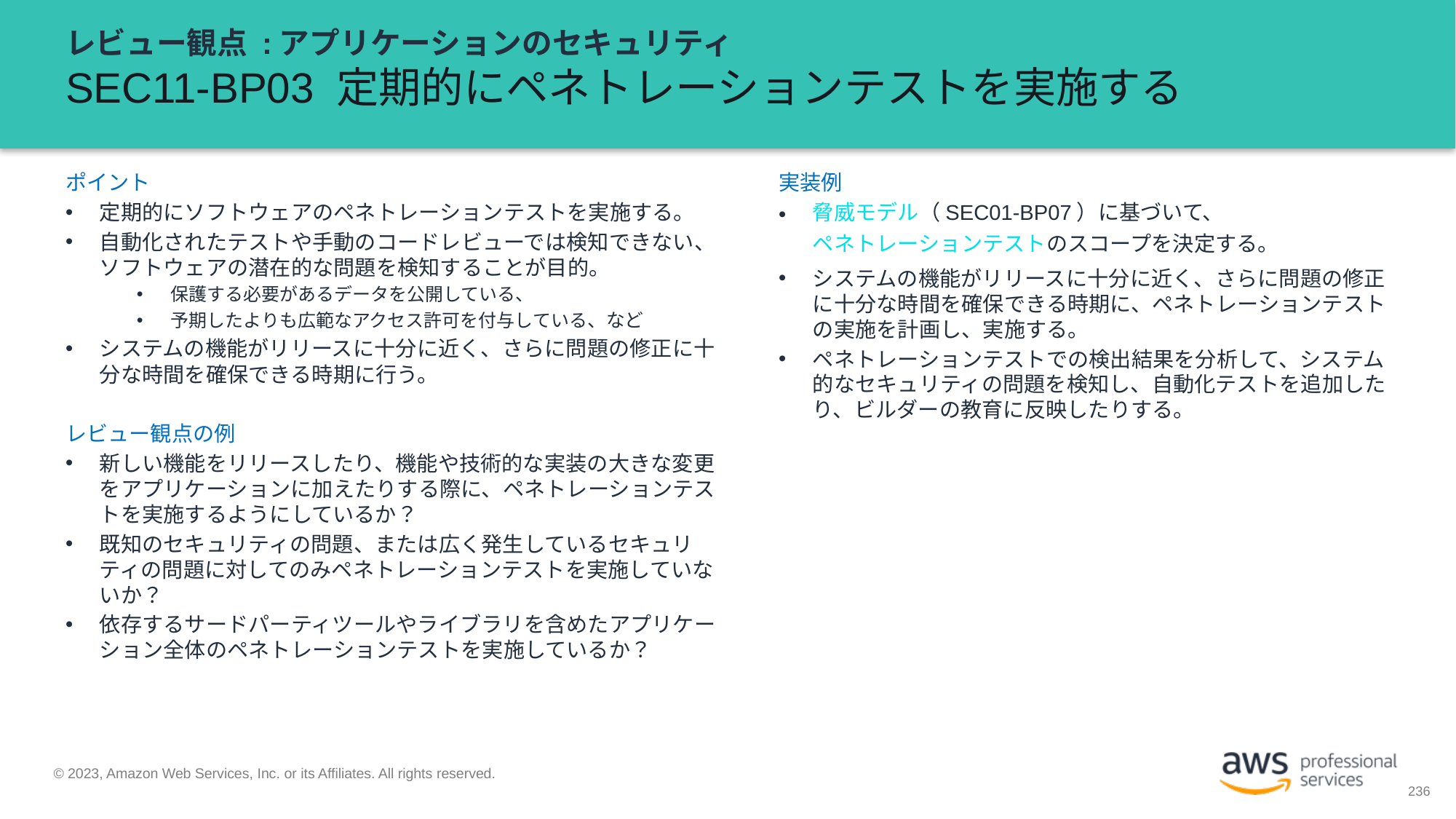

# レビュー観点 :アプリケーションのセキュリティ SEC11-BP03 定期的にペネトレーションテストを実施する
ポイント
定期的にソフトウェアのペネトレーションテストを実施する。
自動化されたテストや手動のコードレビューでは検知できない、ソフトウェアの潜在的な問題を検知することが目的。
保護する必要があるデータを公開している、
予期したよりも広範なアクセス許可を付与している、など
システムの機能がリリースに十分に近く、さらに問題の修正に十分な時間を確保できる時期に行う。

レビュー観点の例
新しい機能をリリースしたり、機能や技術的な実装の大きな変更をアプリケーションに加えたりする際に、ペネトレーションテストを実施するようにしているか？
既知のセキュリティの問題、または広く発生しているセキュリティの問題に対してのみペネトレーションテストを実施していないか？
依存するサードパーティツールやライブラリを含めたアプリケーション全体のペネトレーションテストを実施しているか？
実装例
脅威モデル（SEC01-BP07）に基づいて、ペネトレーションテストのスコープを決定する。
システムの機能がリリースに十分に近く、さらに問題の修正に十分な時間を確保できる時期に、ペネトレーションテストの実施を計画し、実施する。
ペネトレーションテストでの検出結果を分析して、システム的なセキュリティの問題を検知し、自動化テストを追加したり、ビルダーの教育に反映したりする。